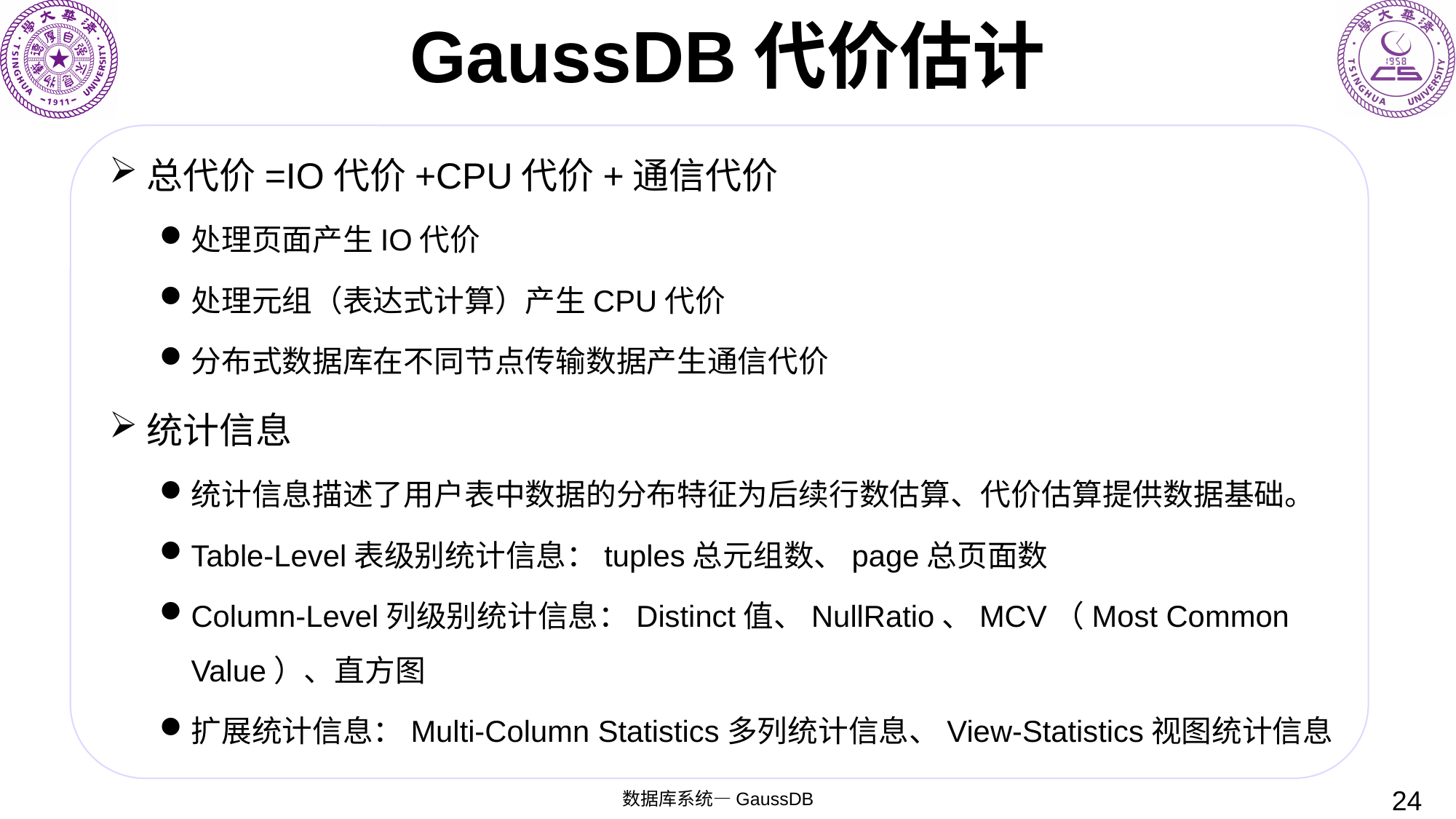

# GaussDB代价估计

总代价=IO代价+CPU代价+通信代价
处理页面产生IO代价
处理元组（表达式计算）产生CPU代价
分布式数据库在不同节点传输数据产生通信代价
统计信息
统计信息描述了用户表中数据的分布特征为后续行数估算、代价估算提供数据基础。
Table-Level表级别统计信息：tuples总元组数、page总页面数
Column-Level列级别统计信息：Distinct值、NullRatio、MCV（Most Common Value）、直方图
扩展统计信息：Multi-Column Statistics多列统计信息、View-Statistics视图统计信息

24
数据库系统—GaussDB